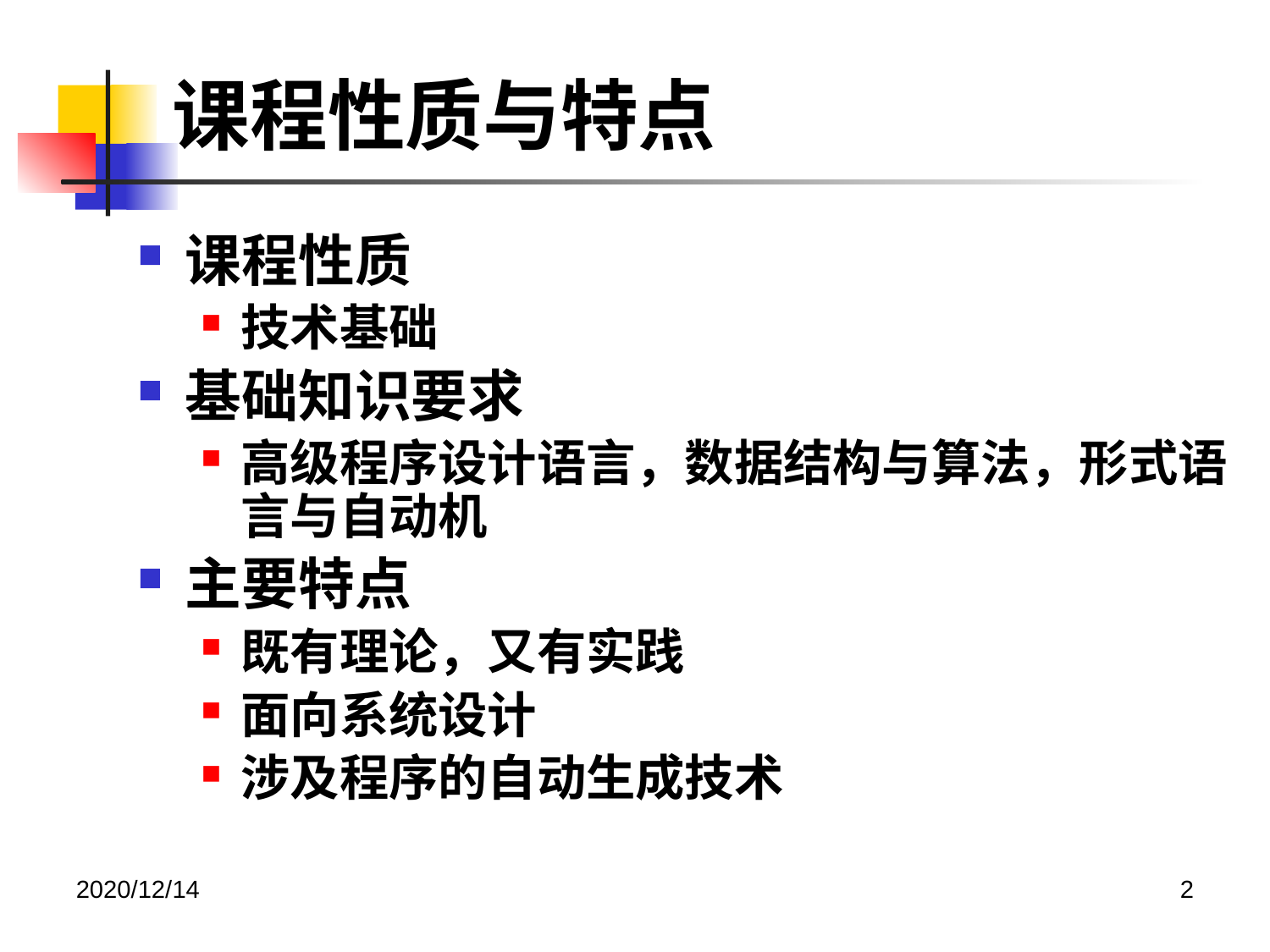

课程性质
技术基础
基础知识要求
高级程序设计语言，数据结构与算法，形式语言与自动机
主要特点
既有理论，又有实践
面向系统设计
涉及程序的自动生成技术
课程性质与特点
2020/12/14
2